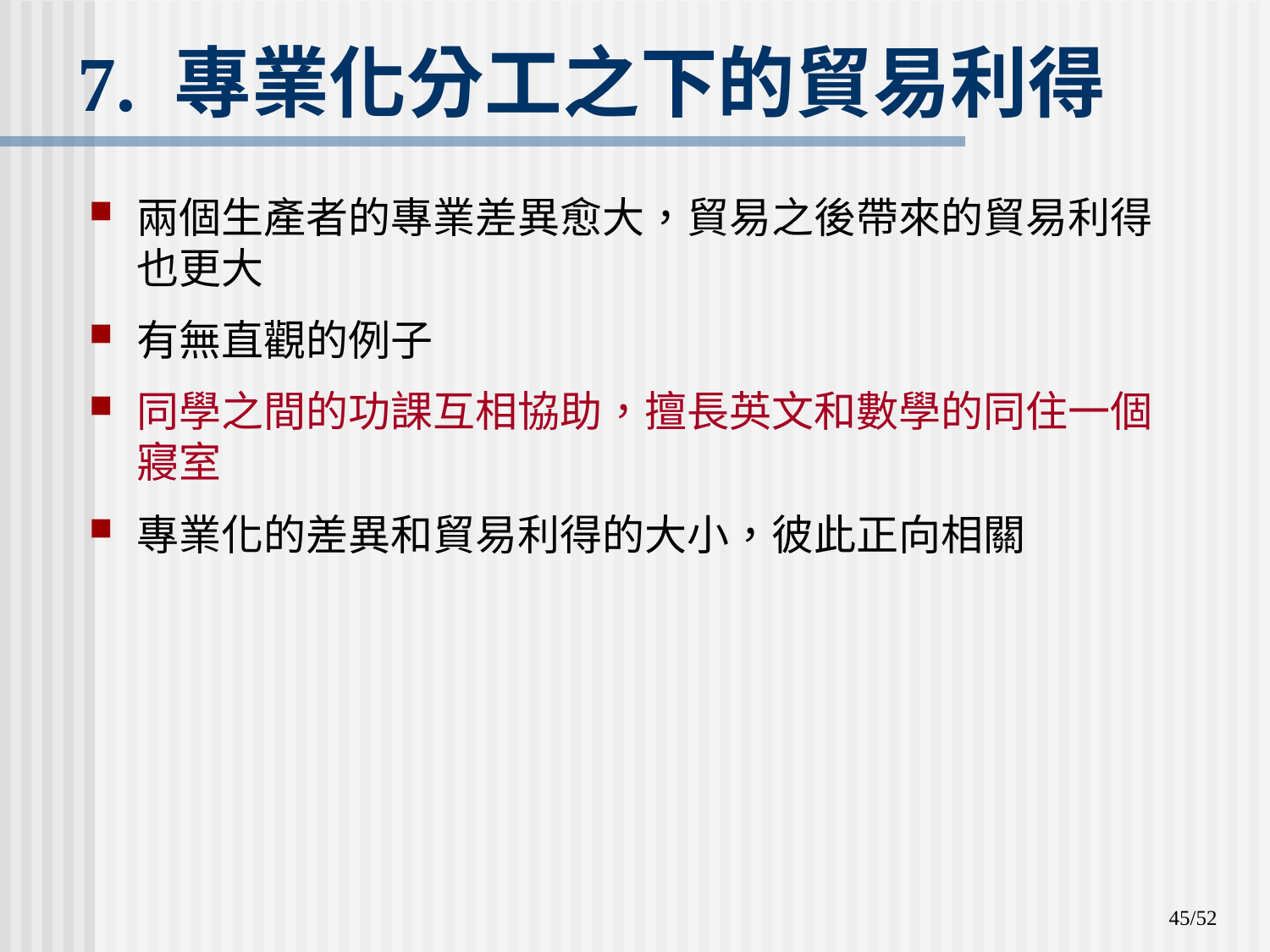

# 7. 專業化分工之下的貿易利得
兩個生產者的專業差異愈大，貿易之後帶來的貿易利得也更大
有無直觀的例子
同學之間的功課互相協助，擅長英文和數學的同住一個寢室
專業化的差異和貿易利得的大小，彼此正向相關